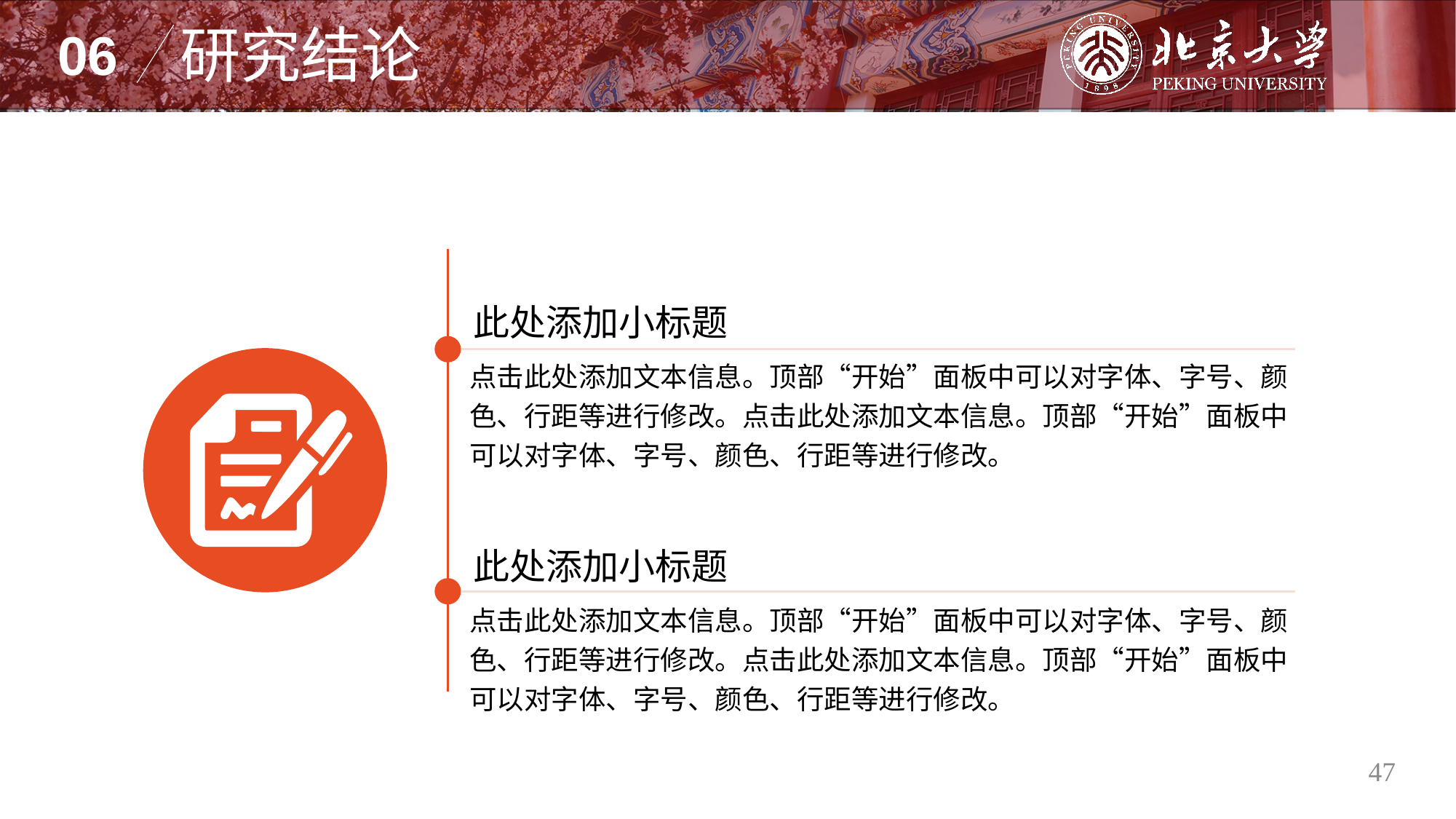

研究结论
06

此处添加小标题
点击此处添加文本信息。顶部“开始”面板中可以对字体、字号、颜色、行距等进行修改。点击此处添加文本信息。顶部“开始”面板中可以对字体、字号、颜色、行距等进行修改。

此处添加小标题
点击此处添加文本信息。顶部“开始”面板中可以对字体、字号、颜色、行距等进行修改。点击此处添加文本信息。顶部“开始”面板中可以对字体、字号、颜色、行距等进行修改。
47